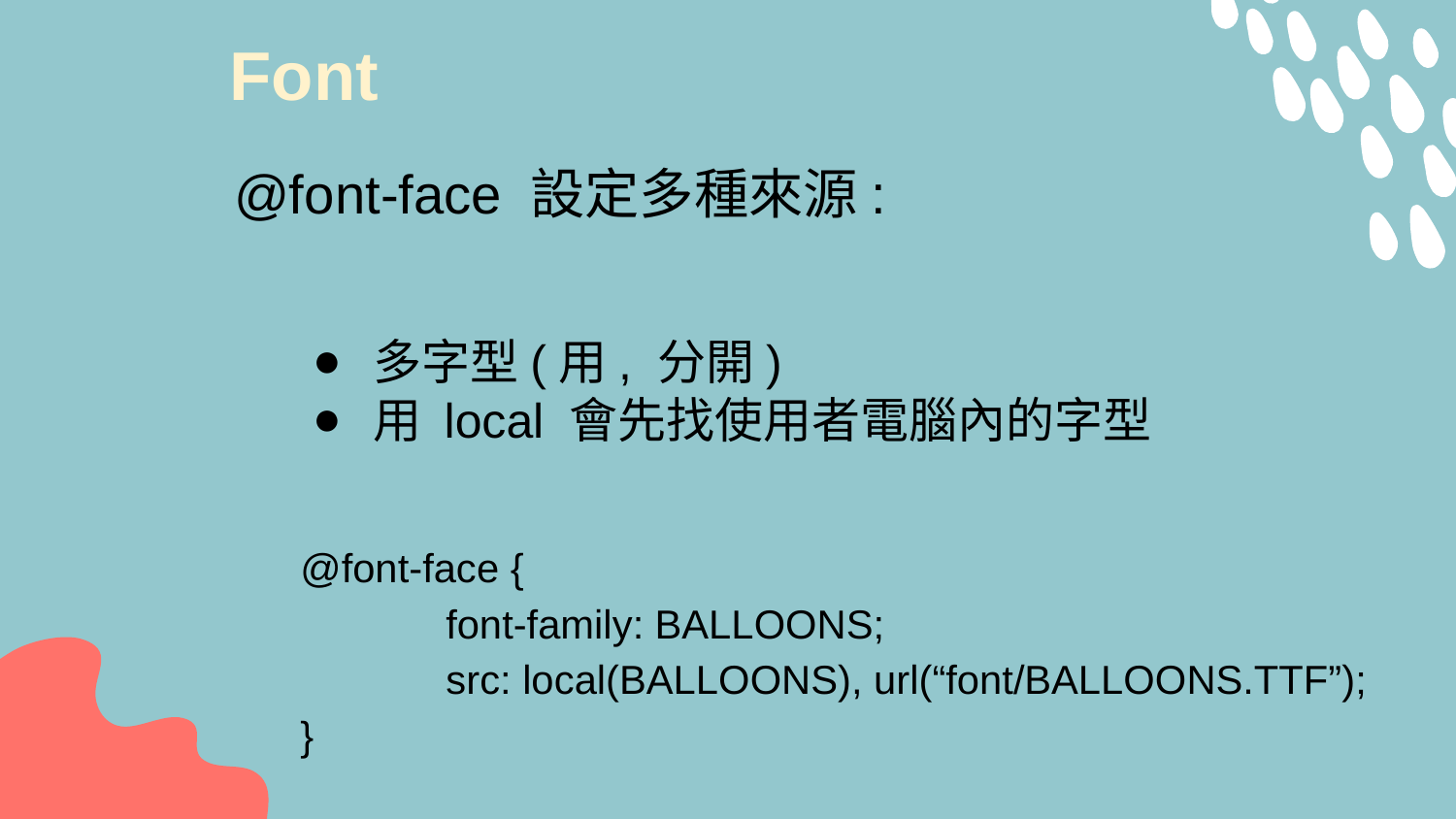

# Font
@font-face 設定多種來源:
多字型(用, 分開)
用 local 會先找使用者電腦內的字型
@font-face {
	font-family: BALLOONS;
	src: local(BALLOONS), url(“font/BALLOONS.TTF”);
}